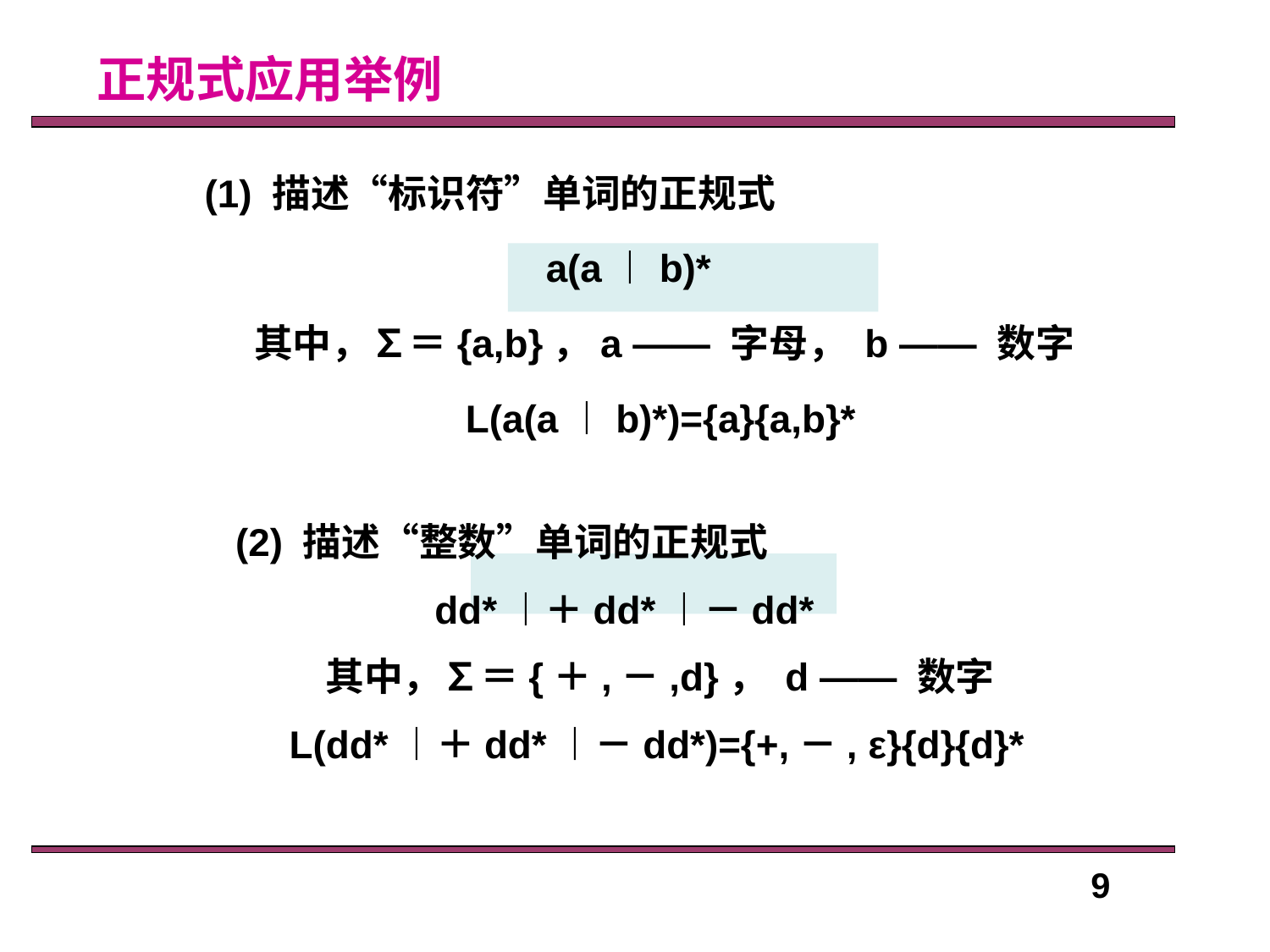

正规式应用举例
        (1) 描述“标识符”单词的正规式
a(a︱b)*
       其中，∑＝{a,b}，a —— 字母， b —— 数字
      L(a(a︱b)*)={a}{a,b}*

    (2) 描述“整数”单词的正规式
dd*︱＋dd*︱－dd*
       其中，∑＝{＋,－,d}， d —— 数字
      L(dd*︱＋dd*︱－dd*)={+,－, ε}{d}{d}*

9